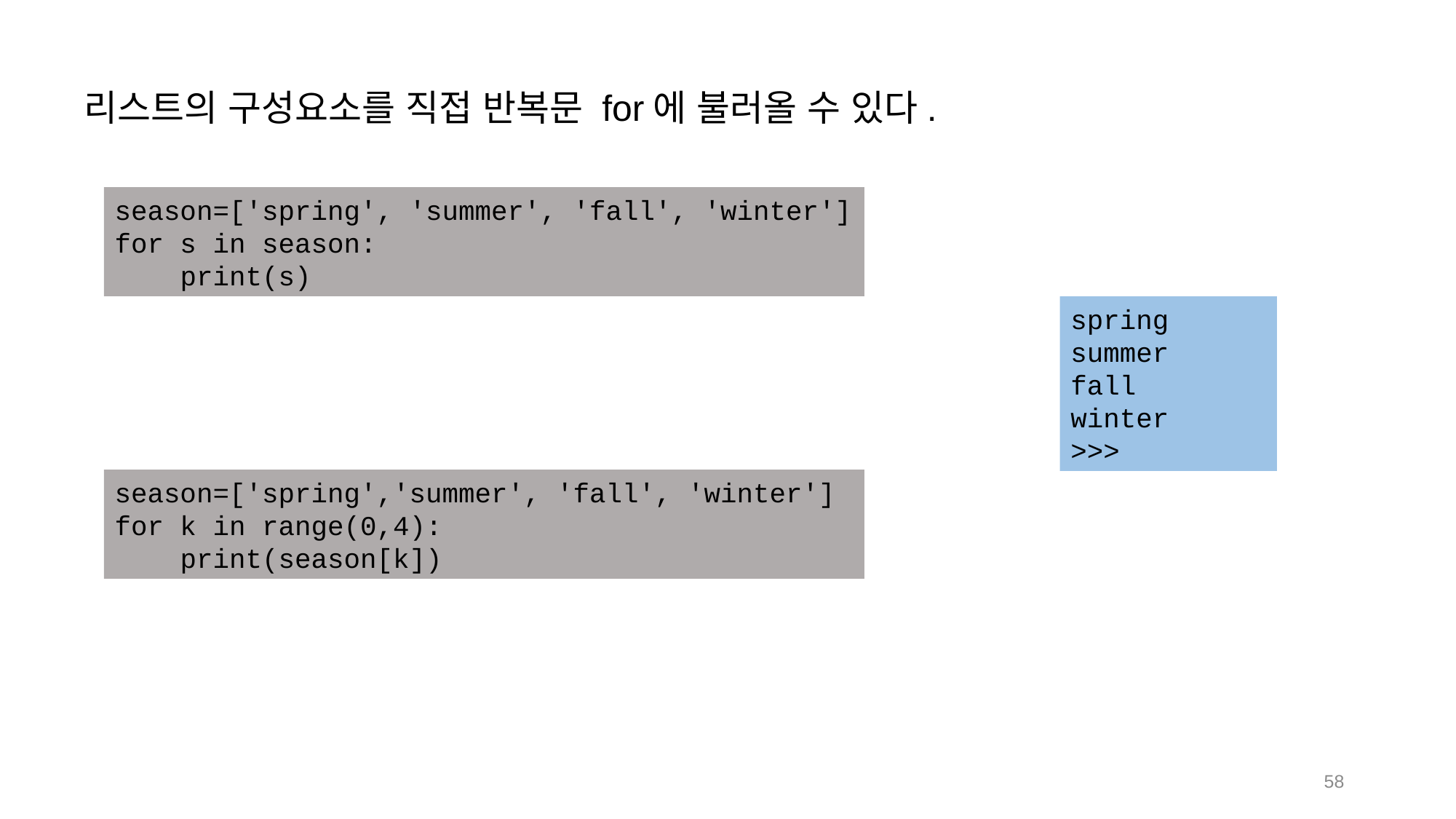

리스트의 구성요소를 직접 반복문 for에 불러올 수 있다.
season=['spring', 'summer', 'fall', 'winter']
for s in season:
    print(s)
spring
summer
fall
winter
>>>
season=['spring','summer', 'fall', 'winter']
for k in range(0,4):
    print(season[k])
58